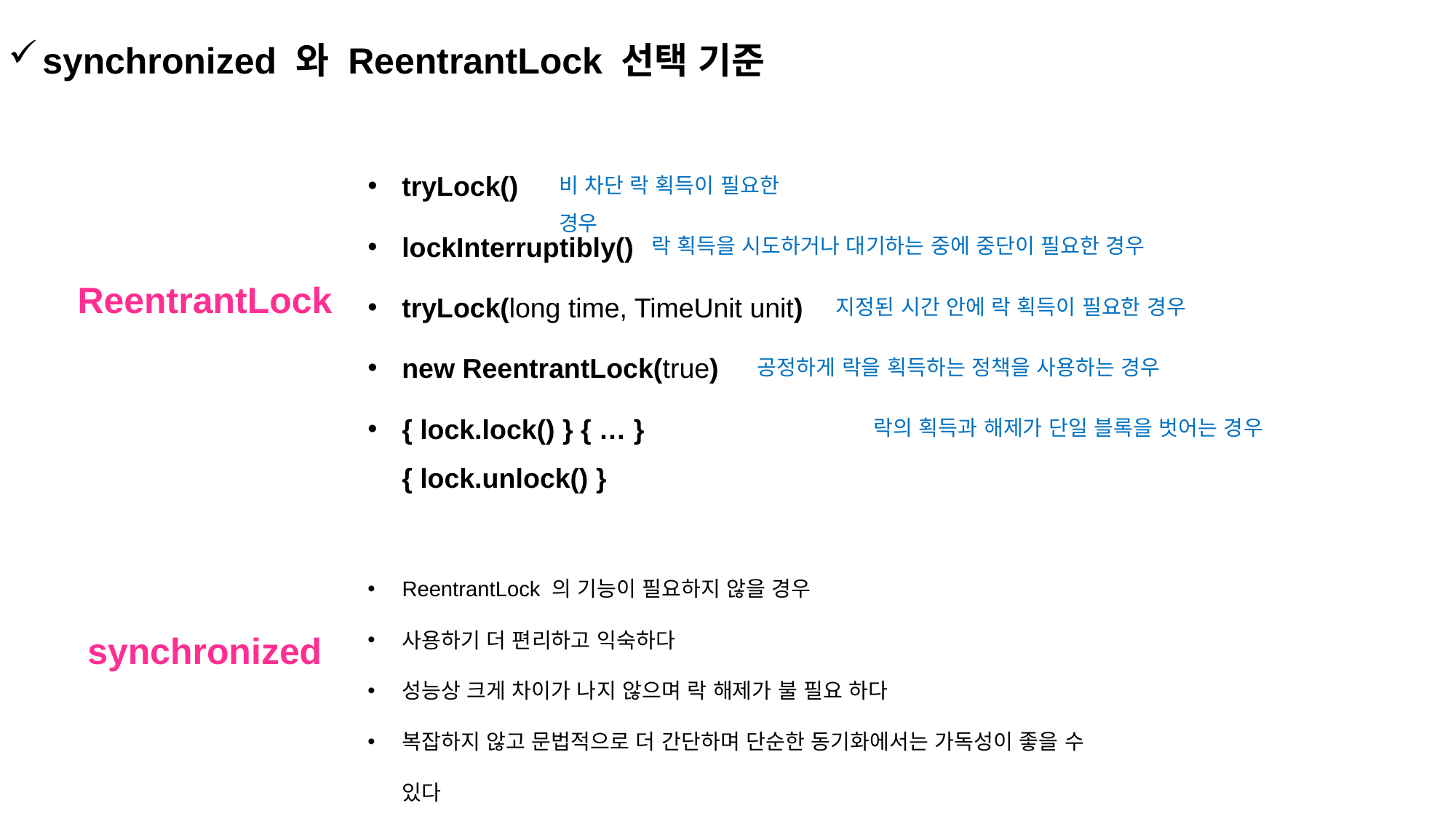

synchronized 와 ReentrantLock 선택 기준
tryLock()
비 차단 락 획득이 필요한 경우
lockInterruptibly()
락 획득을 시도하거나 대기하는 중에 중단이 필요한 경우
tryLock(long time, TimeUnit unit)
ReentrantLock
지정된 시간 안에 락 획득이 필요한 경우
new ReentrantLock(true)
공정하게 락을 획득하는 정책을 사용하는 경우
{ lock.lock() } { … } { lock.unlock() }
락의 획득과 해제가 단일 블록을 벗어는 경우
ReentrantLock 의 기능이 필요하지 않을 경우
사용하기 더 편리하고 익숙하다
성능상 크게 차이가 나지 않으며 락 해제가 불 필요 하다
복잡하지 않고 문법적으로 더 간단하며 단순한 동기화에서는 가독성이 좋을 수 있다
synchronized